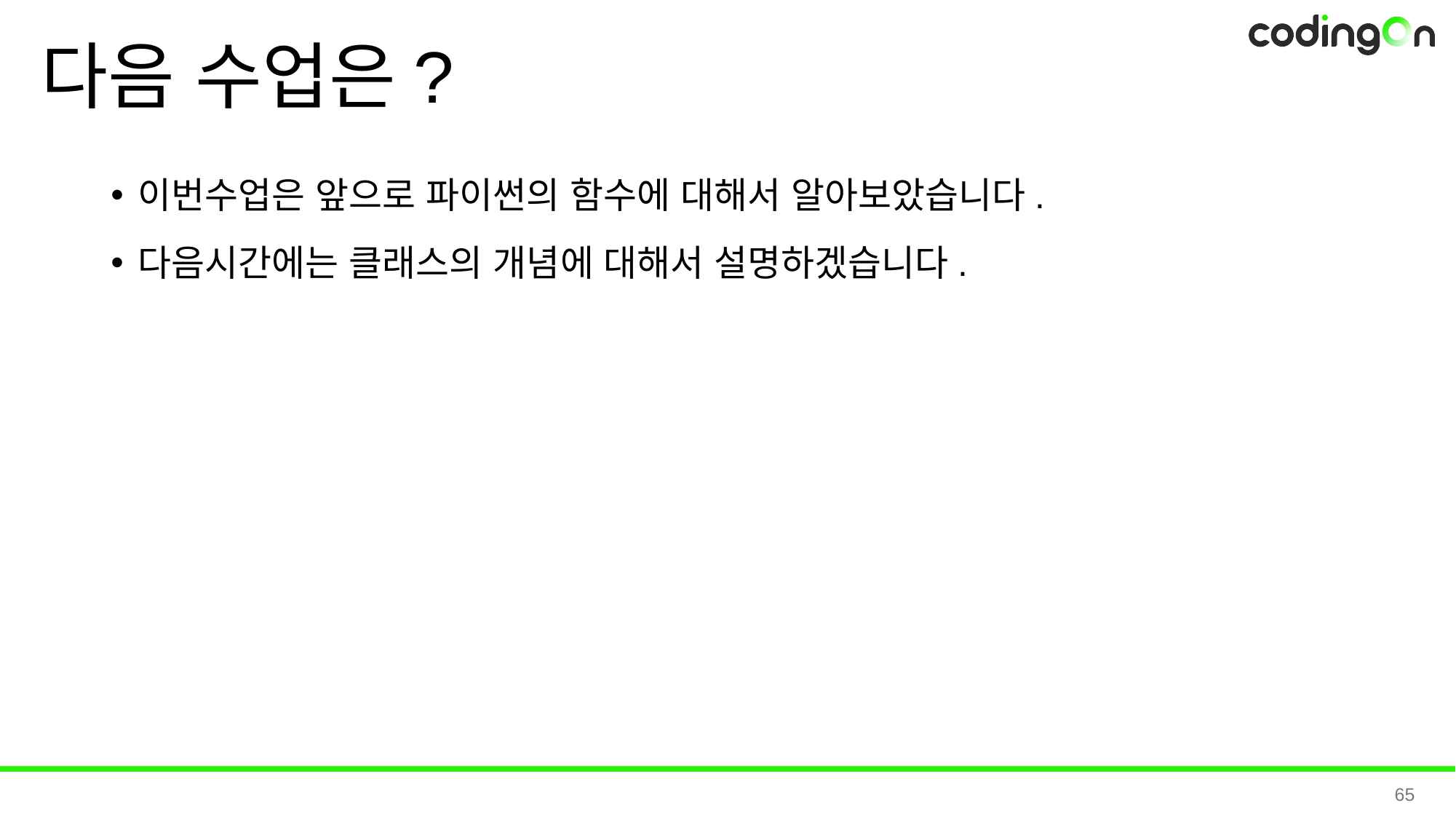

# 다음 수업은?
이번수업은 앞으로 파이썬의 함수에 대해서 알아보았습니다.
다음시간에는 클래스의 개념에 대해서 설명하겠습니다.
65